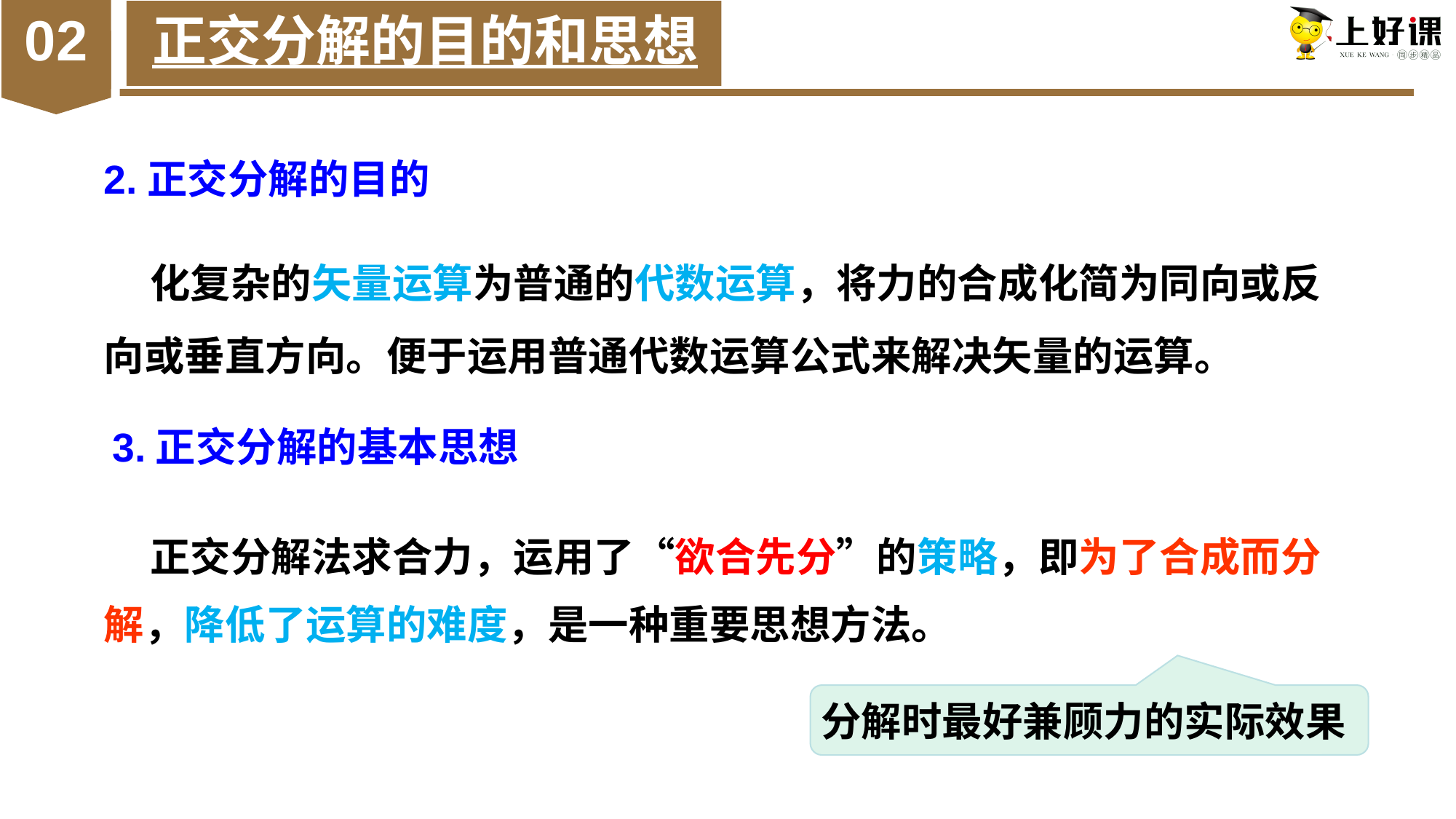

02
正交分解的目的和思想

2.正交分解的目的
    化复杂的矢量运算为普通的代数运算，将力的合成化简为同向或反向或垂直方向。便于运用普通代数运算公式来解决矢量的运算。
3.正交分解的基本思想
    正交分解法求合力，运用了“欲合先分”的策略，即为了合成而分解，降低了运算的难度，是一种重要思想方法。
分解时最好兼顾力的实际效果